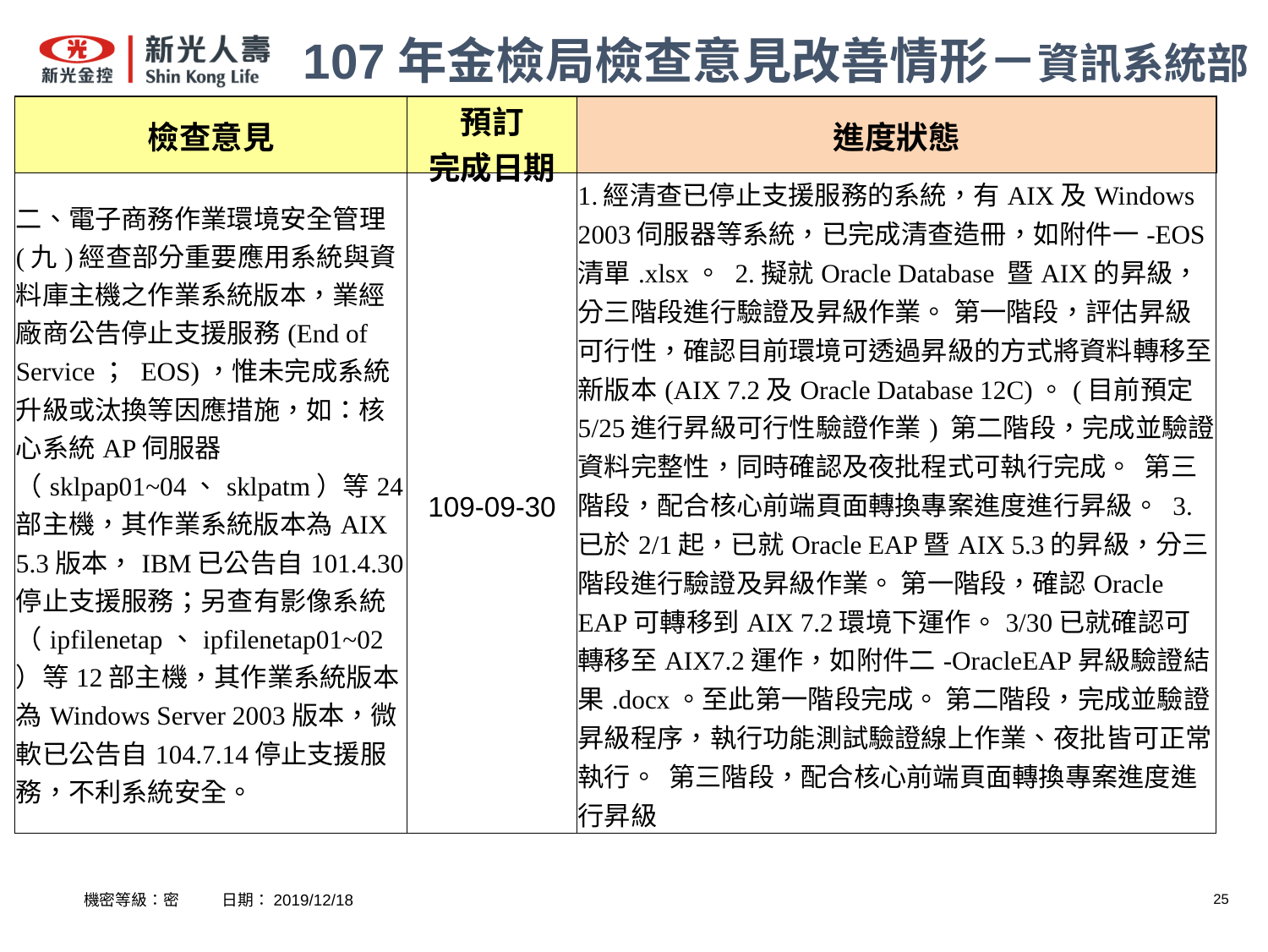

107年金檢局檢查意見改善情形－資訊系統部
| 檢查意見 | 預訂 完成日期 | 進度狀態 |
| --- | --- | --- |
| 二、電子商務作業環境安全管理 (九)經查部分重要應用系統與資料庫主機之作業系統版本，業經廠商公告停止支援服務(End of Service； EOS)，惟未完成系統升級或汰換等因應措施，如：核心系統AP伺服器（sklpap01~04、sklpatm）等24部主機，其作業系統版本為AIX 5.3版本，IBM已公告自101.4.30停止支援服務；另查有影像系統（ipfilenetap、ipfilenetap01~02）等12部主機，其作業系統版本為Windows Server 2003版本，微軟已公告自104.7.14停止支援服務，不利系統安全。 | 109-09-30 | 1.經清查已停止支援服務的系統，有AIX及Windows 2003伺服器等系統，已完成清查造冊，如附件一-EOS清單.xlsx。 2.擬就Oracle Database 暨AIX的昇級，分三階段進行驗證及昇級作業。 第一階段，評估昇級可行性，確認目前環境可透過昇級的方式將資料轉移至新版本(AIX 7.2及Oracle Database 12C)。(目前預定5/25進行昇級可行性驗證作業) 第二階段，完成並驗證資料完整性，同時確認及夜批程式可執行完成。 第三階段，配合核心前端頁面轉換專案進度進行昇級。 3.已於2/1起，已就Oracle EAP暨AIX 5.3的昇級，分三階段進行驗證及昇級作業。 第一階段，確認Oracle EAP可轉移到AIX 7.2環境下運作。3/30已就確認可轉移至AIX7.2運作，如附件二-OracleEAP昇級驗證結果.docx。至此第一階段完成。 第二階段，完成並驗證昇級程序，執行功能測試驗證線上作業、夜批皆可正常執行。 第三階段，配合核心前端頁面轉換專案進度進行昇級 |
機密等級：密            日期：2019/12/18